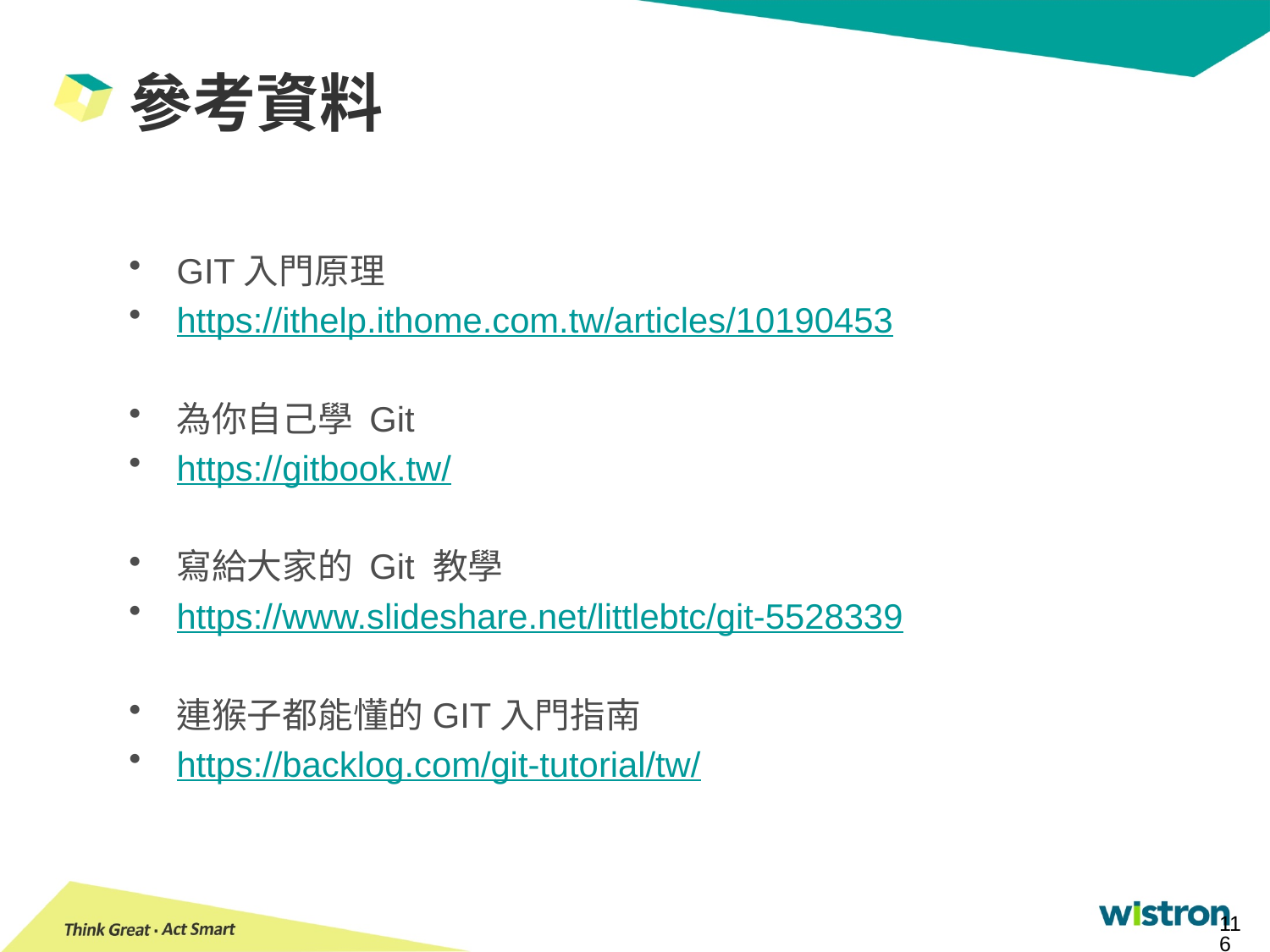

參考資料

GIT入門原理
https://ithelp.ithome.com.tw/articles/10190453

為你自己學 Git
https://gitbook.tw/

寫給大家的 Git 教學
https://www.slideshare.net/littlebtc/git-5528339

連猴子都能懂的GIT入門指南
https://backlog.com/git-tutorial/tw/

116